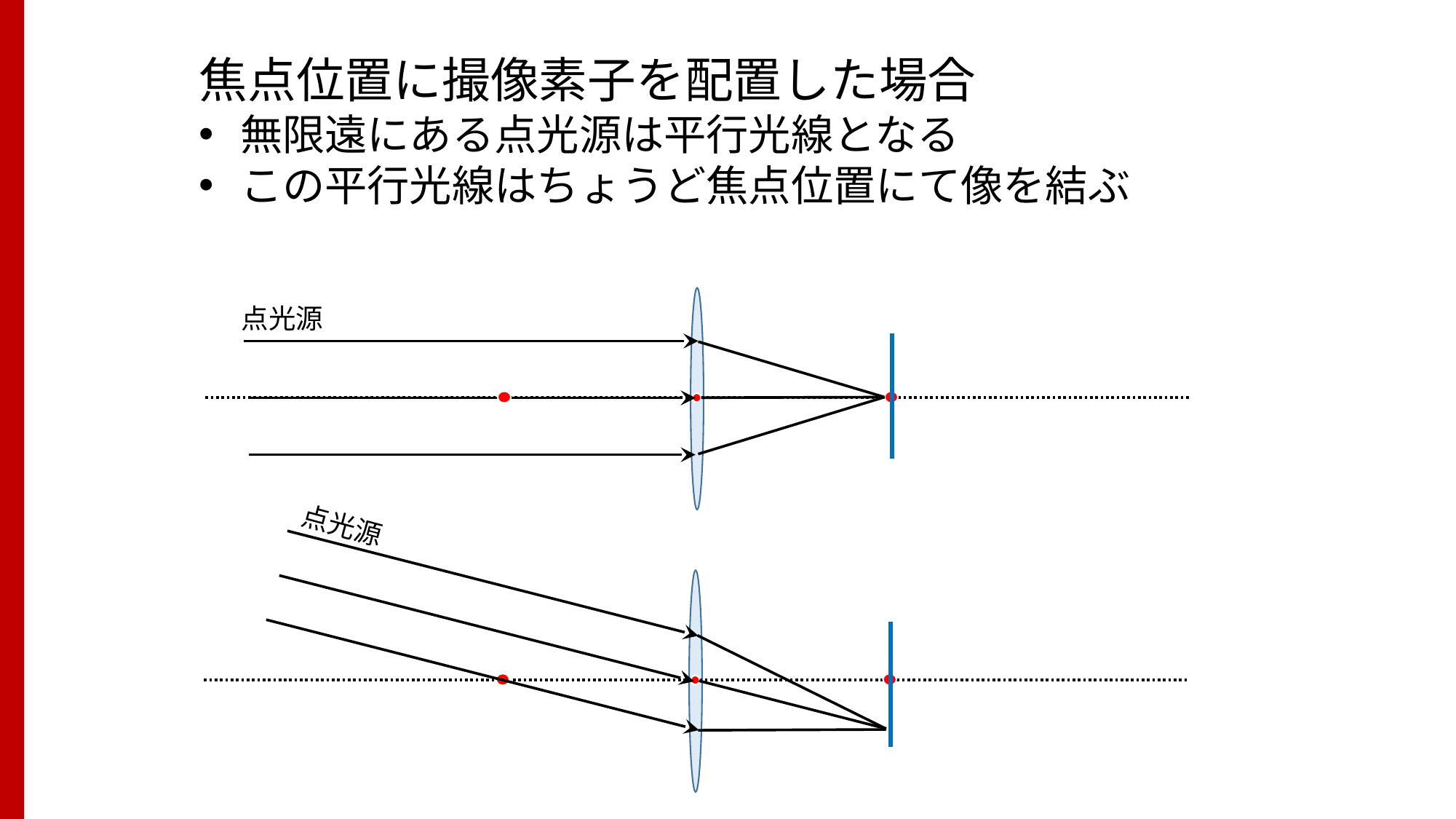

焦点位置に撮像素子を配置した場合
無限遠にある点光源は平行光線となる
この平行光線はちょうど焦点位置にて像を結ぶ

点光源

点光源